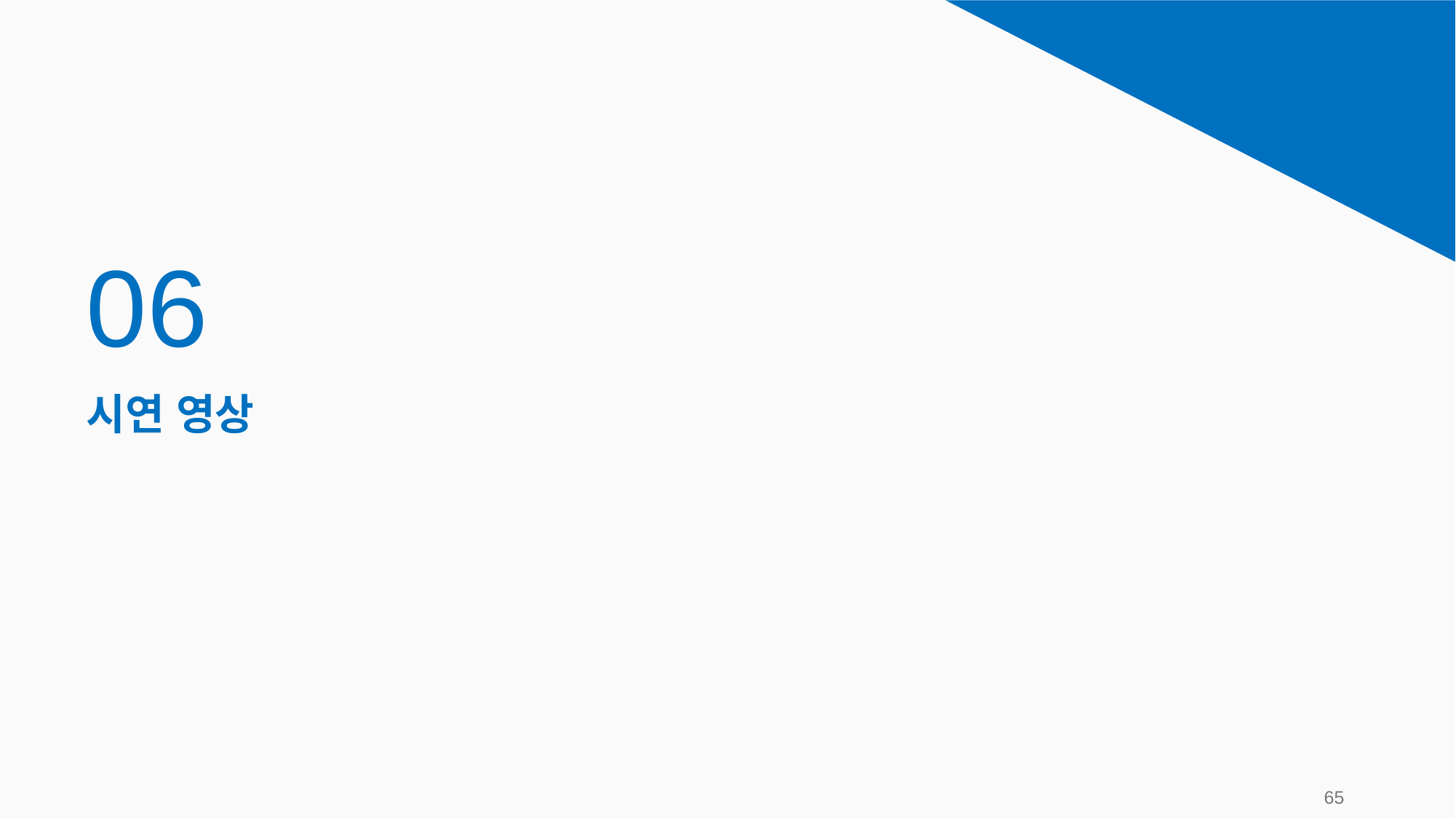

| 06 |
| --- |
| 시연 영상 |
65